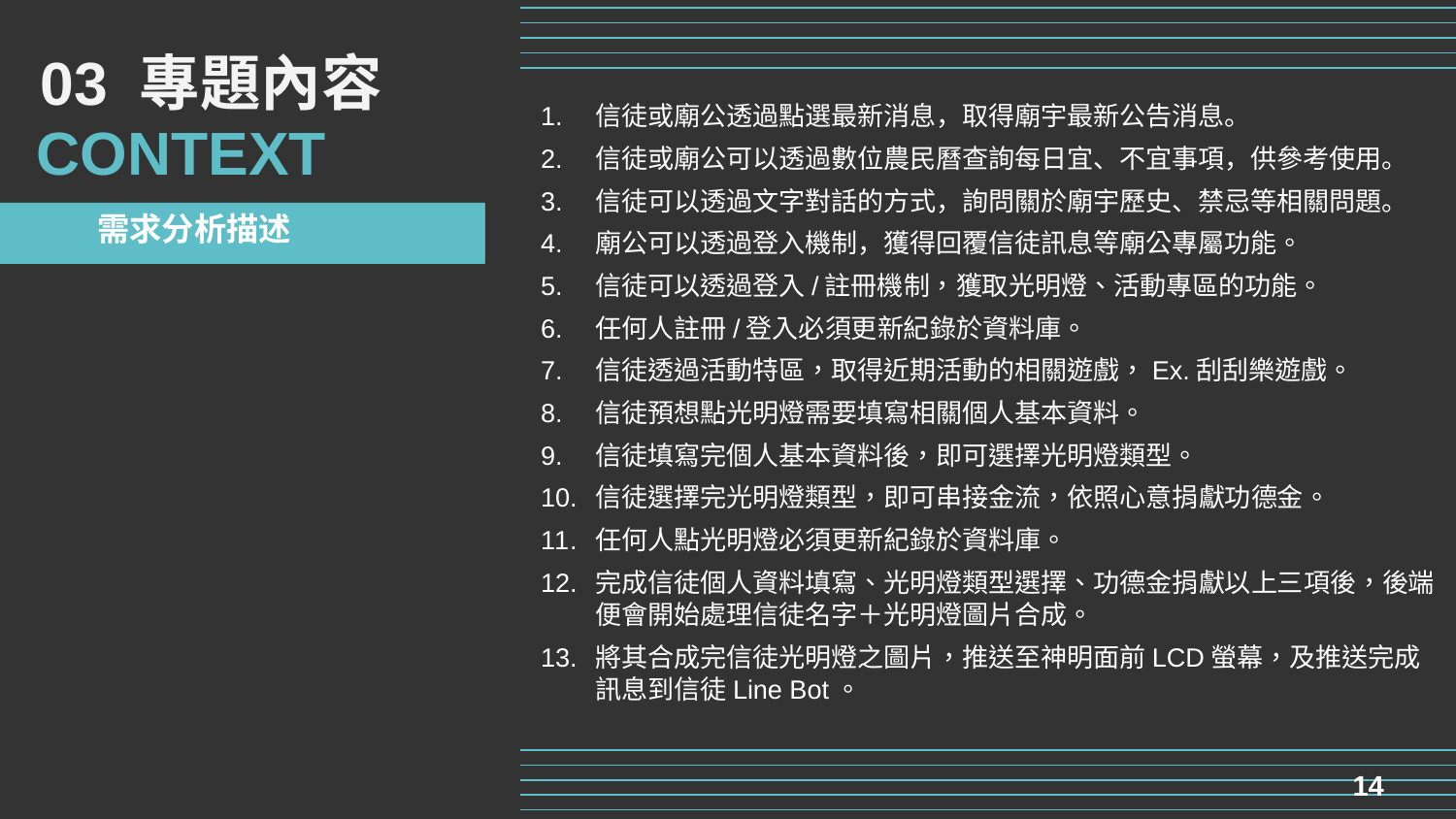

03 專題內容
信徒或廟公透過點選最新消息，取得廟宇最新公告消息。
信徒或廟公可以透過數位農民曆查詢每日宜、不宜事項，供參考使用。
信徒可以透過文字對話的方式，詢問關於廟宇歷史、禁忌等相關問題。
廟公可以透過登入機制，獲得回覆信徒訊息等廟公專屬功能。
信徒可以透過登入/註冊機制，獲取光明燈、活動專區的功能。
任何人註冊/登入必須更新紀錄於資料庫。
信徒透過活動特區，取得近期活動的相關遊戲，Ex.刮刮樂遊戲。
信徒預想點光明燈需要填寫相關個人基本資料。
信徒填寫完個人基本資料後，即可選擇光明燈類型。
信徒選擇完光明燈類型，即可串接金流，依照心意捐獻功德金。
任何人點光明燈必須更新紀錄於資料庫。
完成信徒個人資料填寫、光明燈類型選擇、功德金捐獻以上三項後，後端便會開始處理信徒名字＋光明燈圖片合成。
將其合成完信徒光明燈之圖片，推送至神明面前LCD螢幕，及推送完成訊息到信徒Line Bot。
CONTEXT
需求分析描述

14
14